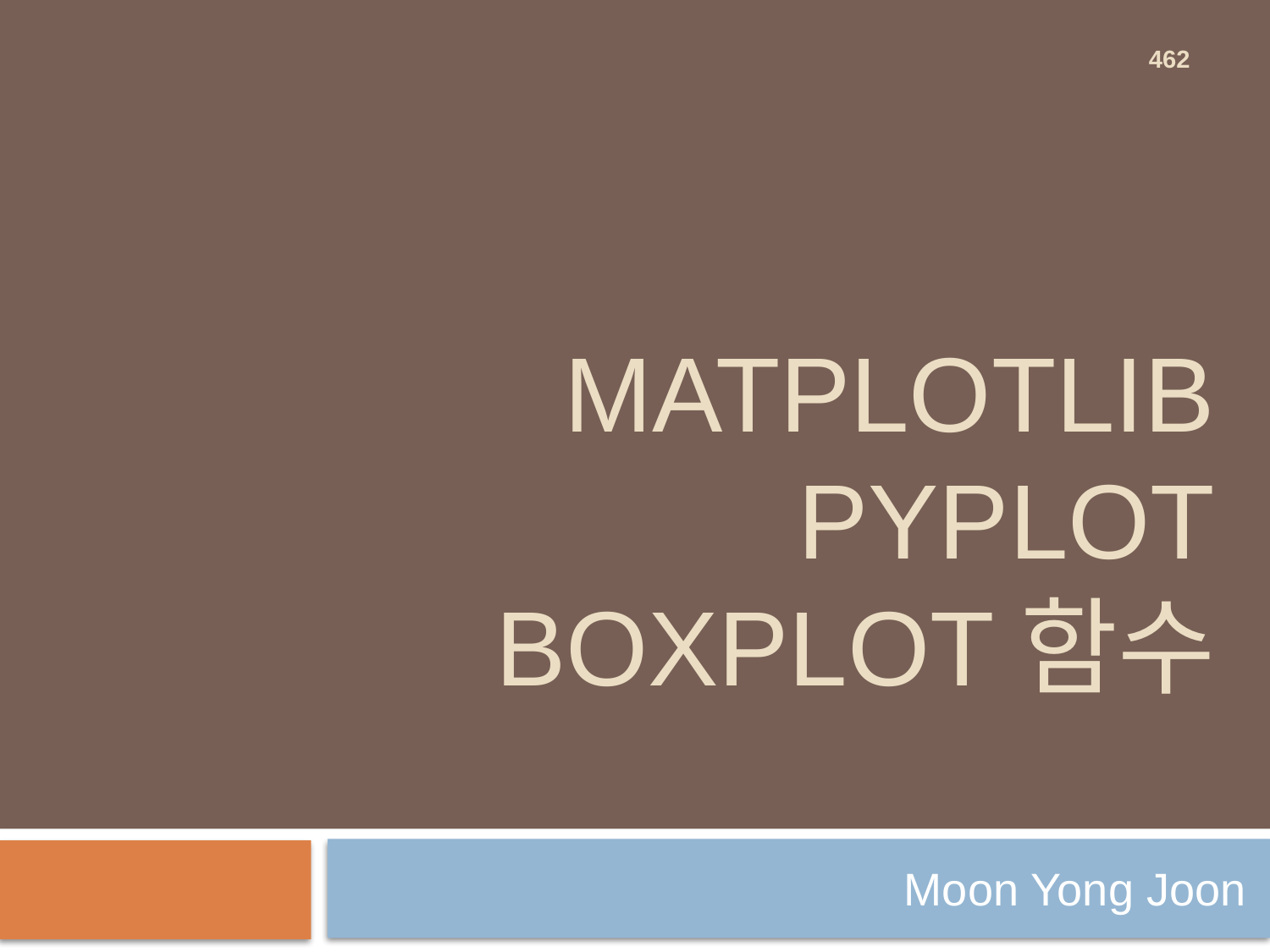

462
# MatPLOTLIB pyplot boxplot함수
Moon Yong Joon